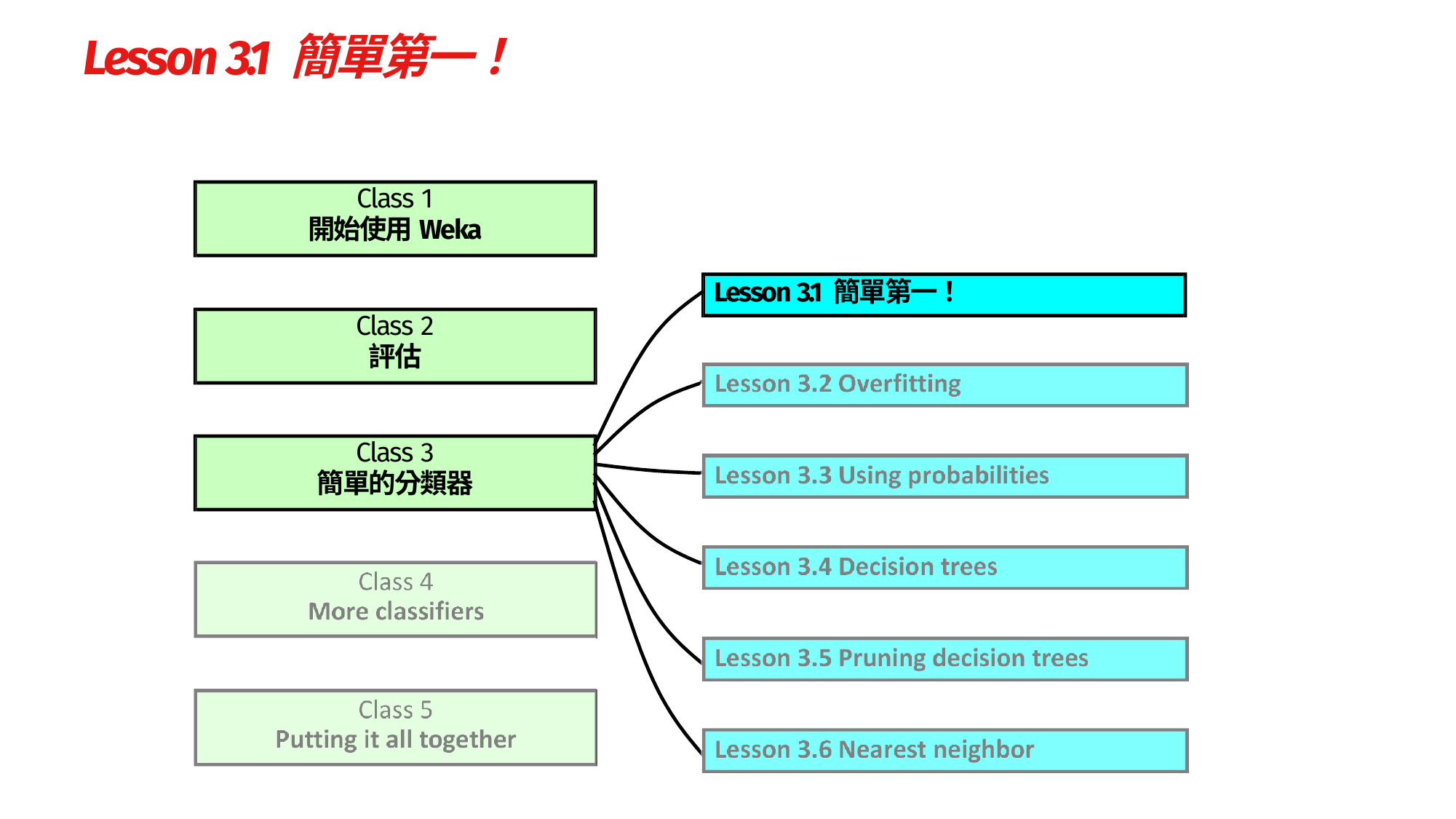

# Lesson 3.1 簡單第一！

Class 1
開始使用Weka

Lesson 3.1 簡單第一！

Class 2
評估

Lesson 3.2 過度擬合

Class 3
簡單的分類器

Lesson 3.3 Using probabilities

Lesson 3.4 Decision trees
Lesson 3.5 Pruning decision trees  Lesson 3.6 Nearest neighbor

Class 4
More classifiers

Class 5
Putting it all together